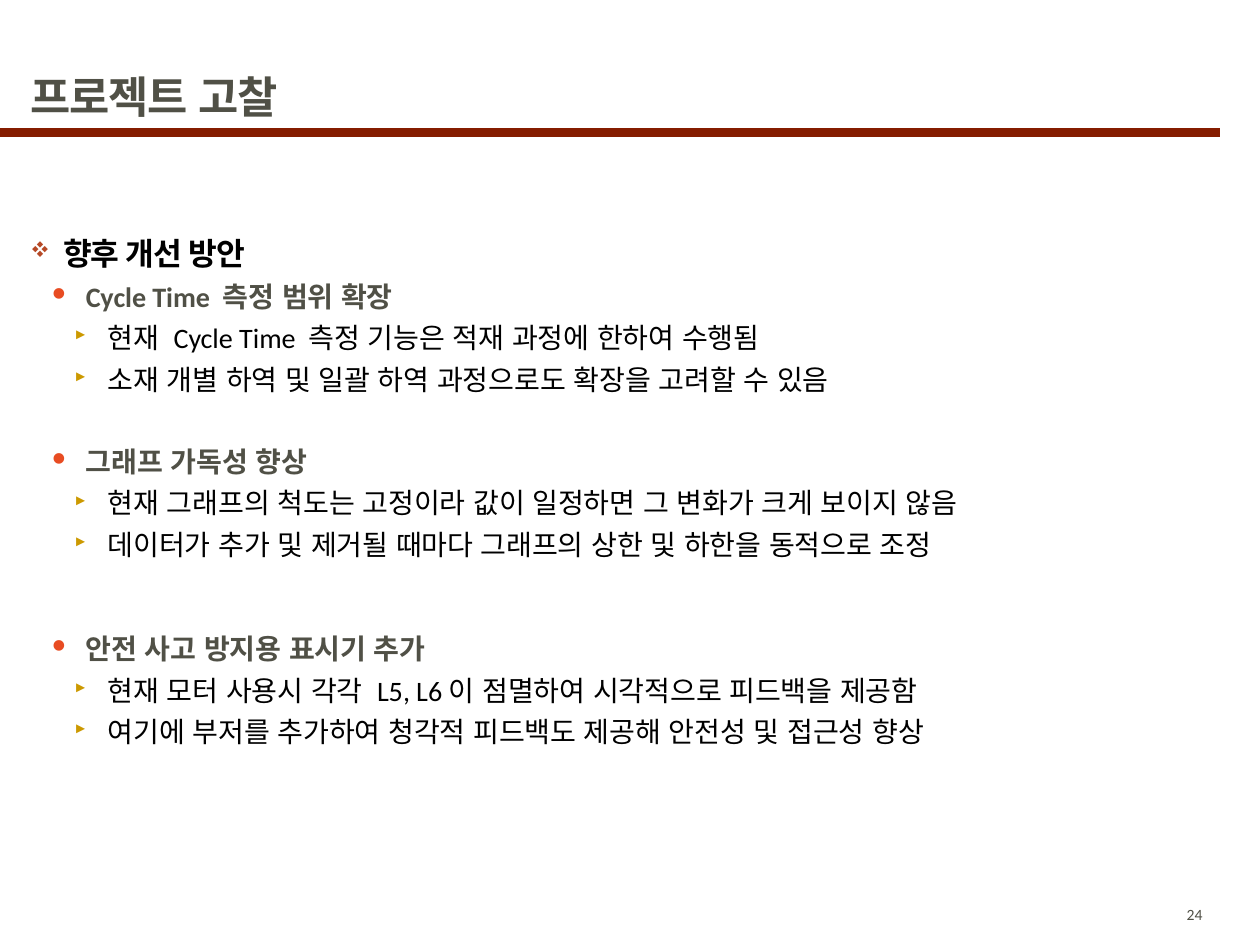

# 프로젝트 고찰
향후 개선 방안
Cycle Time 측정 범위 확장
현재 Cycle Time 측정 기능은 적재 과정에 한하여 수행됨
소재 개별 하역 및 일괄 하역 과정으로도 확장을 고려할 수 있음

그래프 가독성 향상
현재 그래프의 척도는 고정이라 값이 일정하면 그 변화가 크게 보이지 않음
데이터가 추가 및 제거될 때마다 그래프의 상한 및 하한을 동적으로 조정

안전 사고 방지용 표시기 추가
현재 모터 사용시 각각 L5, L6이 점멸하여 시각적으로 피드백을 제공함
여기에 부저를 추가하여 청각적 피드백도 제공해 안전성 및 접근성 향상

24